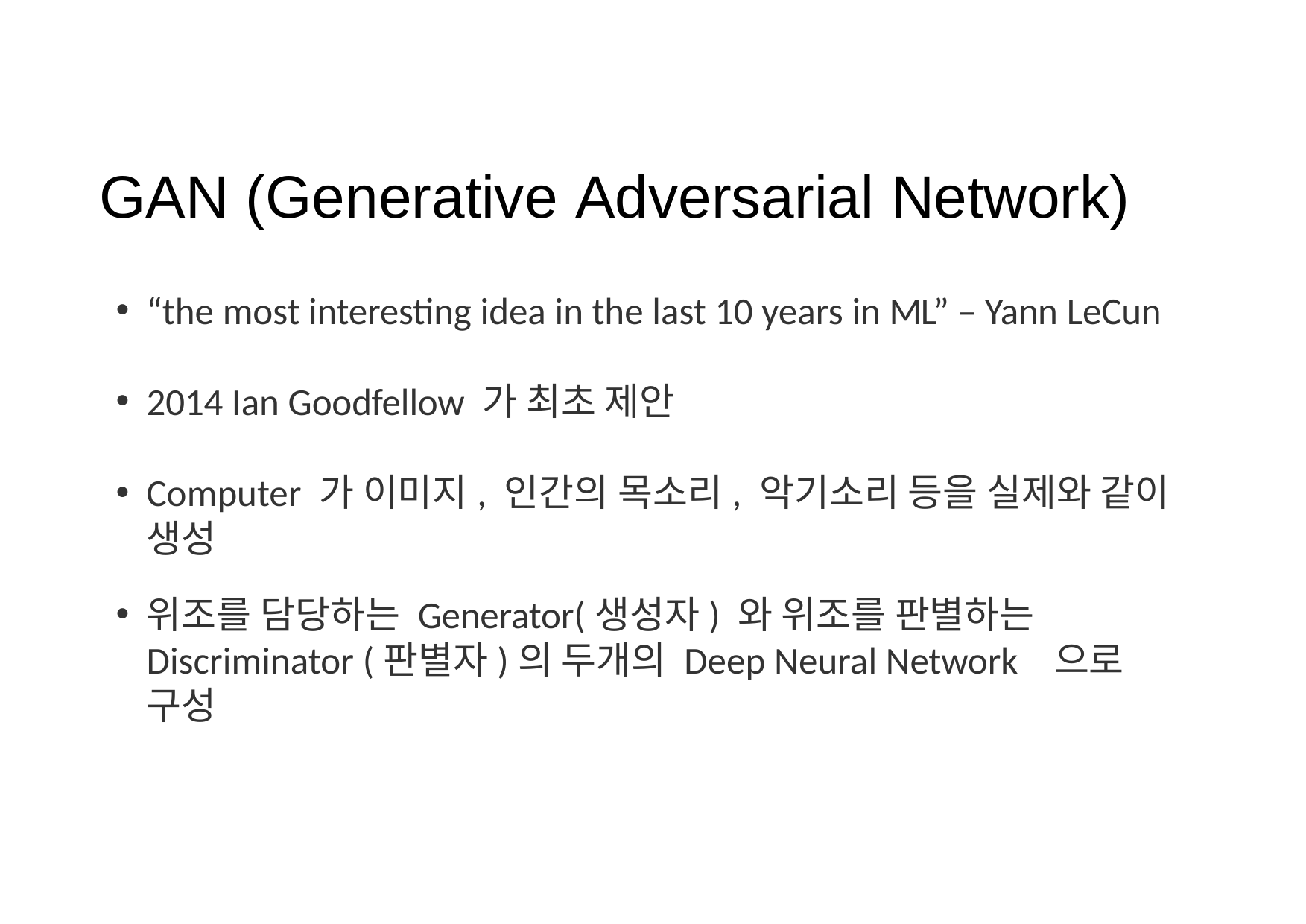

# GAN (Generative Adversarial Network)
“the most interesting idea in the last 10 years in ML” – Yann LeCun

2014 Ian Goodfellow 가 최초 제안
Computer 가 이미지, 인간의 목소리, 악기소리 등을 실제와 같이 생성

위조를 담당하는 Generator(생성자) 와 위조를 판별하는
Discriminator (판별자)의 두개의 Deep Neural Network	으로 구성